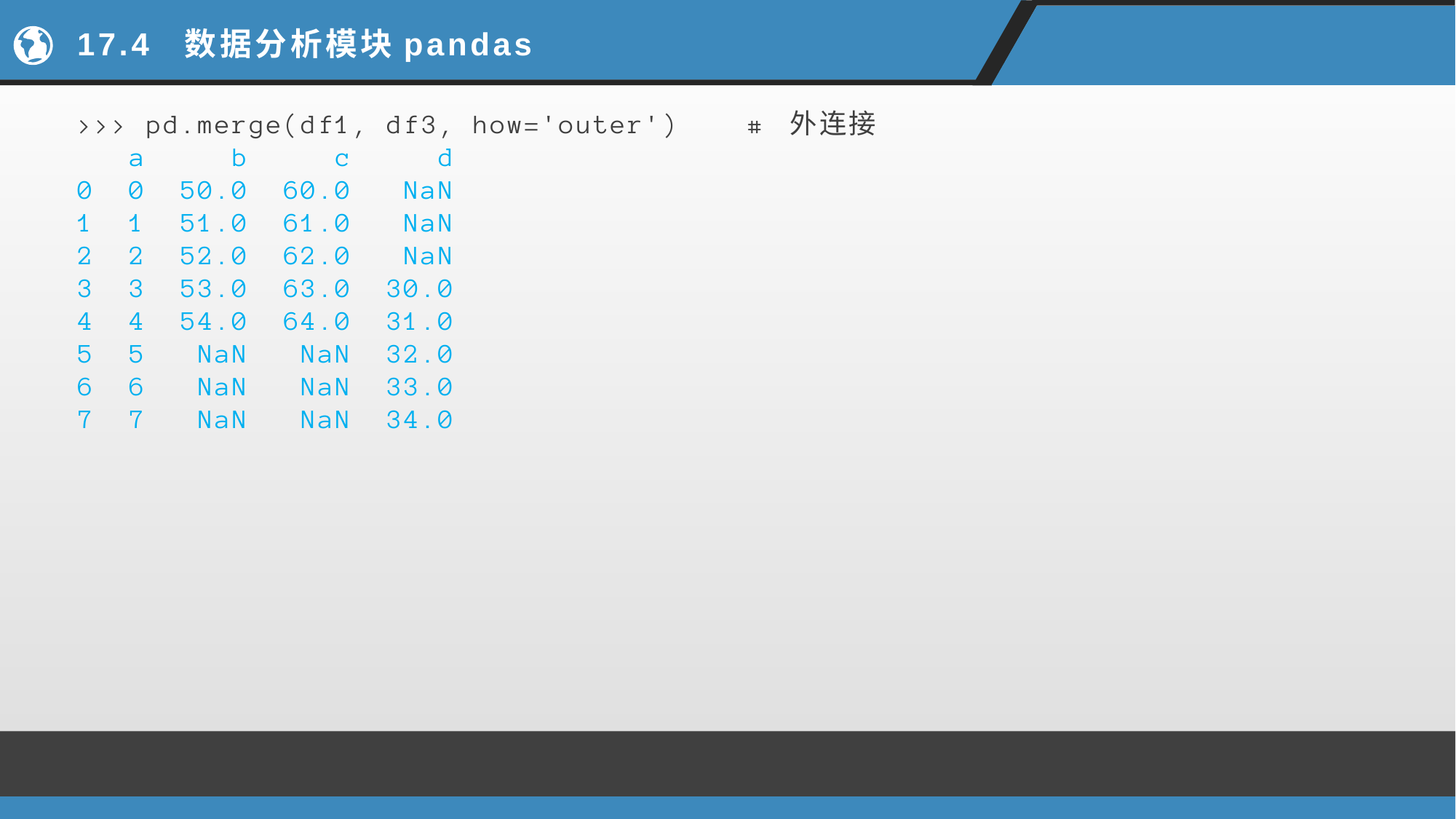

# 17.4  数据分析模块pandas

>>> pd.merge(df1, df3, how='outer')    # 外连接
   a     b     c     d
0  0  50.0  60.0   NaN
1  1  51.0  61.0   NaN
2  2  52.0  62.0   NaN
3  3  53.0  63.0  30.0
4  4  54.0  64.0  31.0
5  5   NaN   NaN  32.0
6  6   NaN   NaN  33.0
7  7   NaN   NaN  34.0